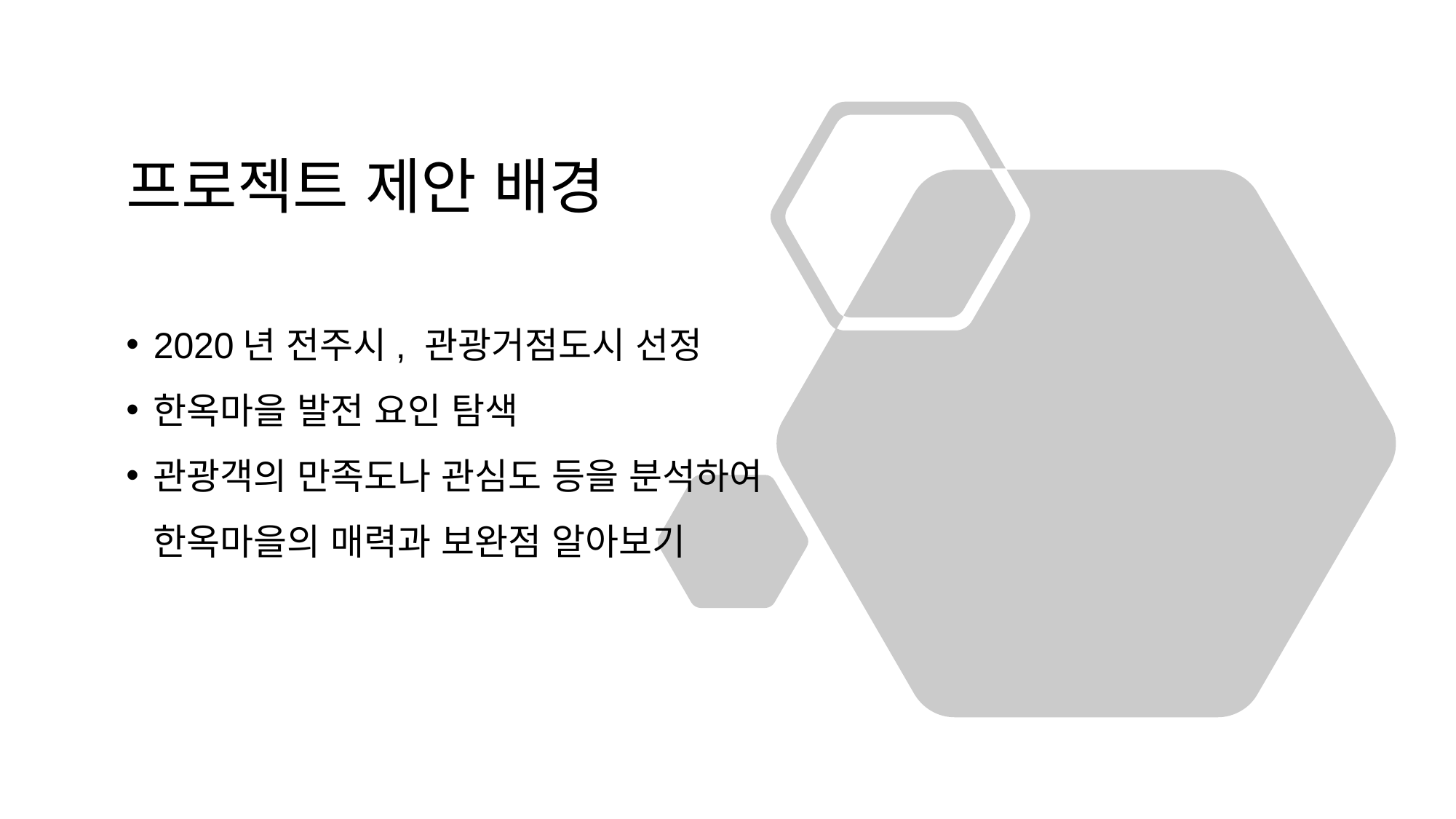

# 프로젝트 제안 배경

2020년 전주시, 관광거점도시 선정
한옥마을 발전 요인 탐색
관광객의 만족도나 관심도 등을 분석하여 한옥마을의 매력과 보완점 알아보기